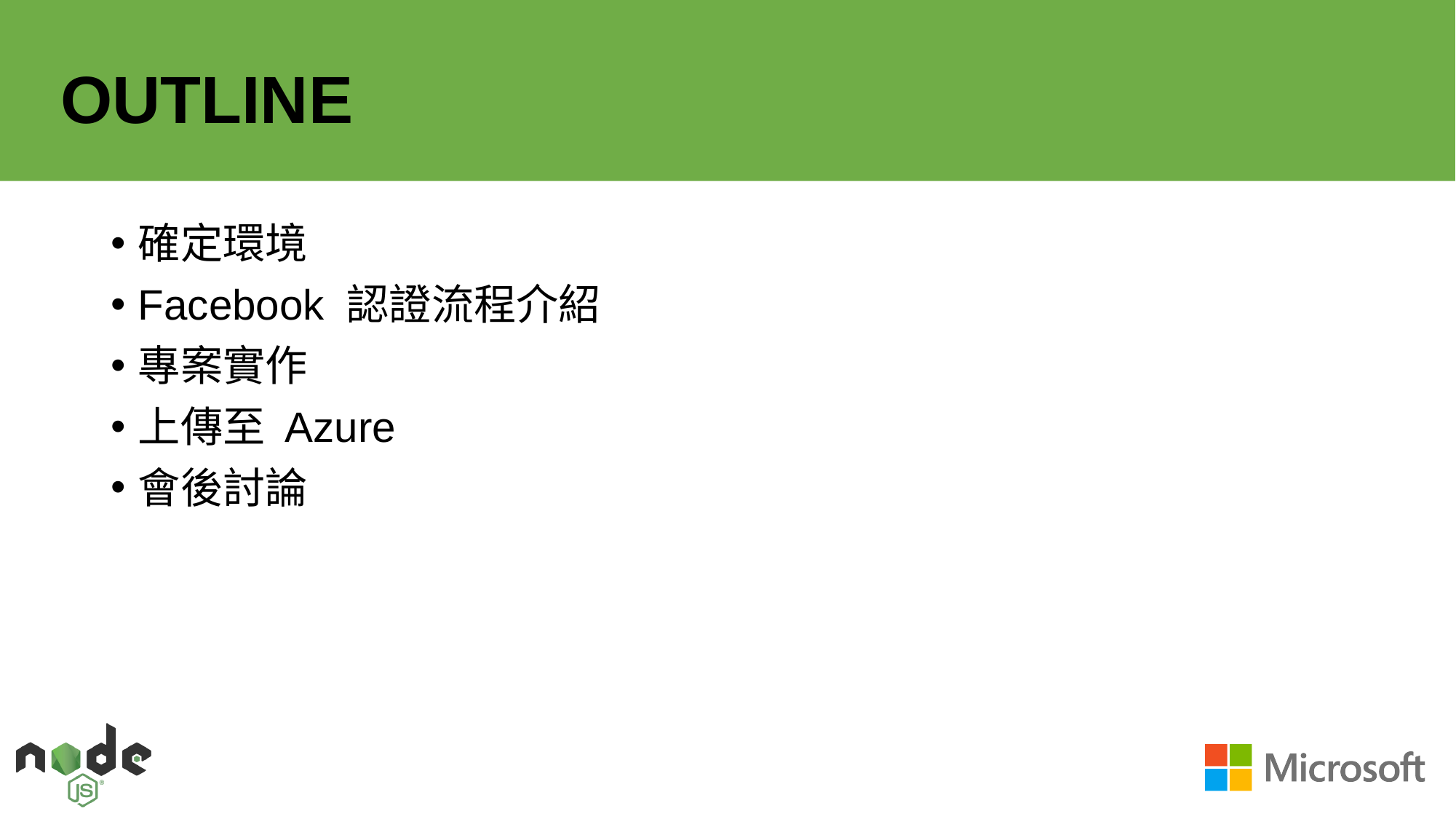

# OUTLINE
確定環境
Facebook 認證流程介紹
專案實作
上傳至 Azure
會後討論